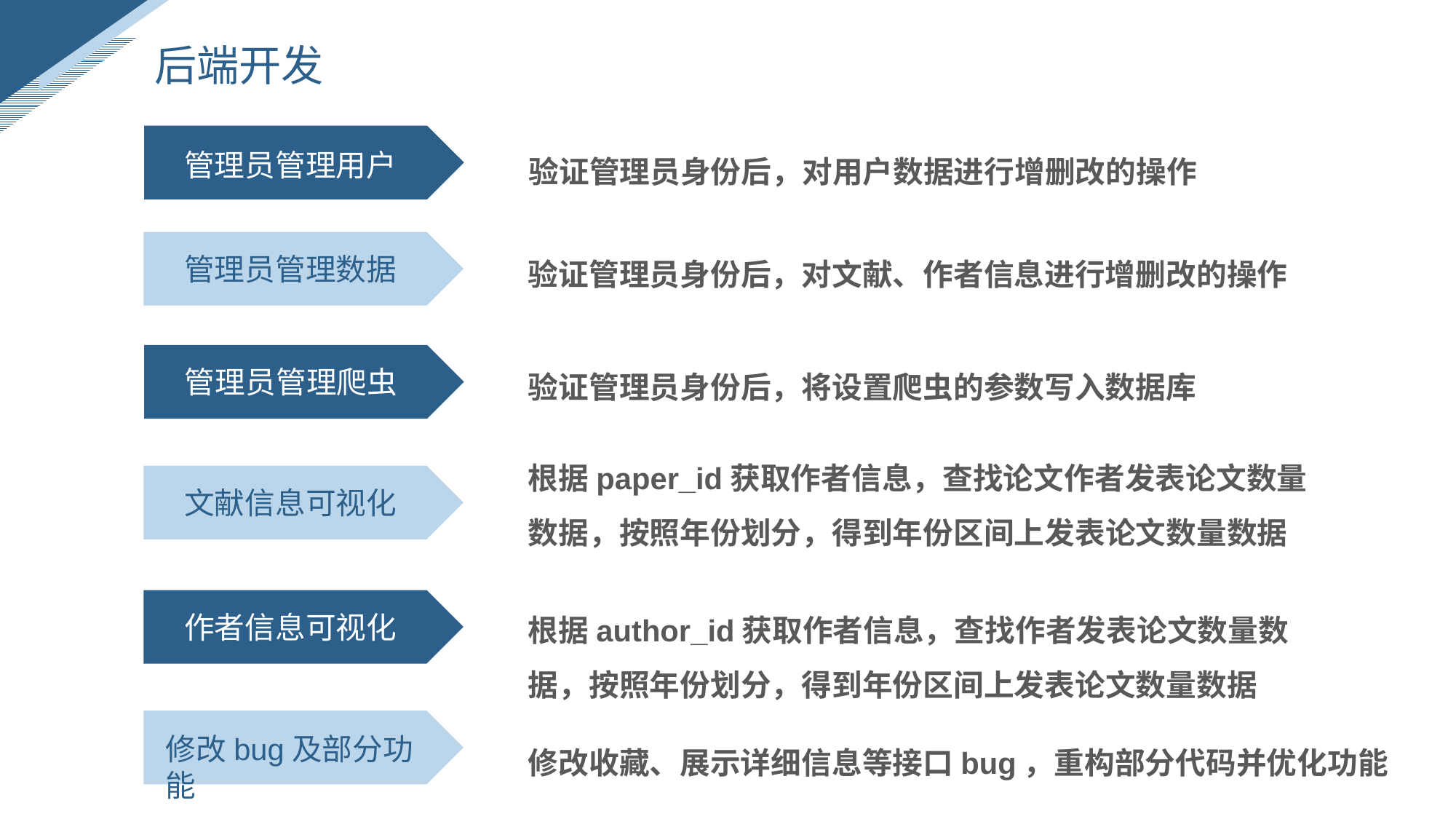

后端开发

验证管理员身份后，对用户数据进行增删改的操作
管理员管理用户

验证管理员身份后，对文献、作者信息进行增删改的操作
管理员管理数据

验证管理员身份后，将设置爬虫的参数写入数据库
管理员管理爬虫
根据paper_id获取作者信息，查找论文作者发表论文数量数据，按照年份划分，得到年份区间上发表论文数量数据

文献信息可视化
根据author_id获取作者信息，查找作者发表论文数量数据，按照年份划分，得到年份区间上发表论文数量数据

作者信息可视化

修改收藏、展示详细信息等接口bug，重构部分代码并优化功能
修改bug及部分功能